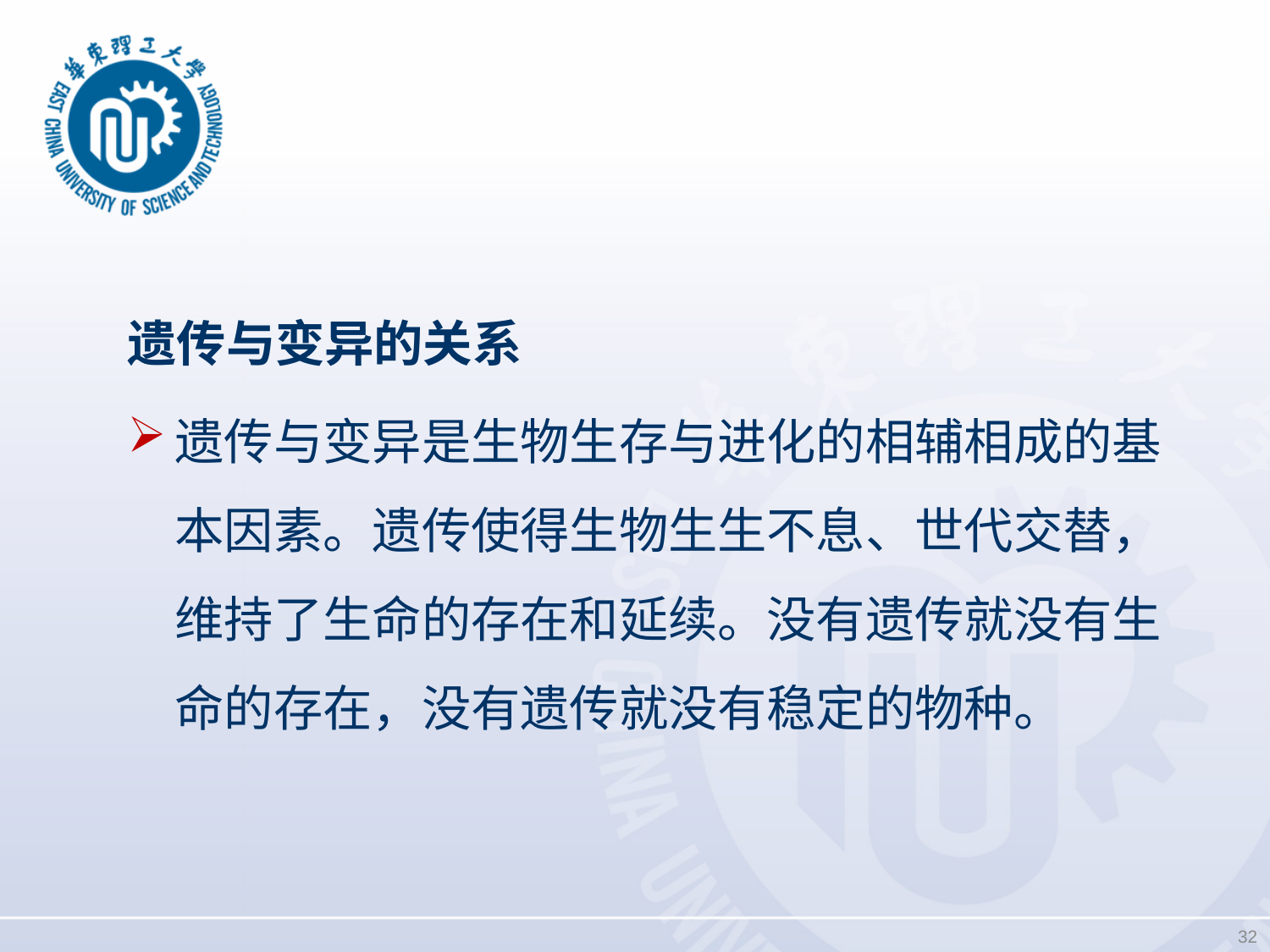

#
遗传与变异的关系
遗传与变异是生物生存与进化的相辅相成的基本因素。遗传使得生物生生不息、世代交替，维持了生命的存在和延续。没有遗传就没有生命的存在，没有遗传就没有稳定的物种。

32